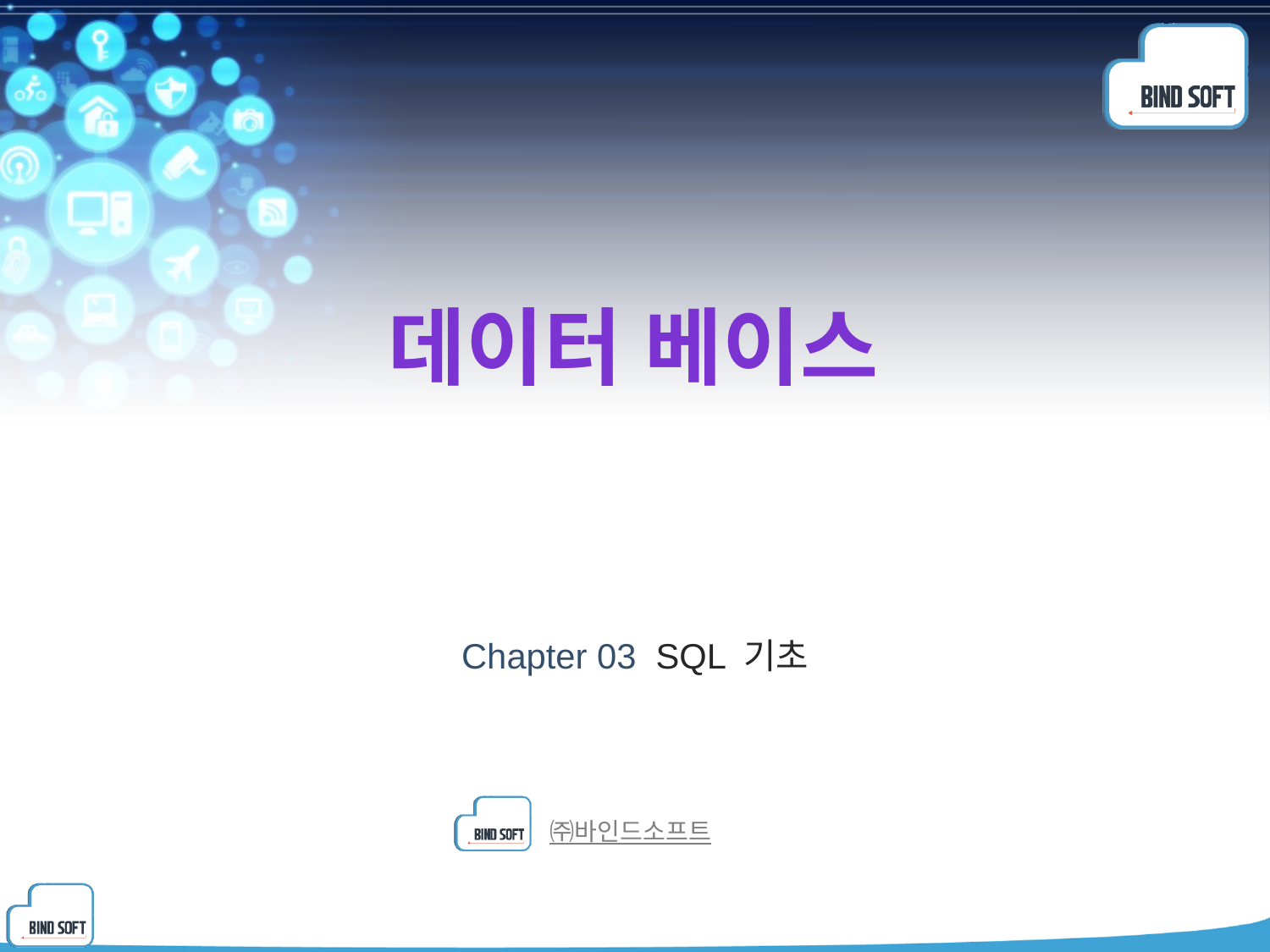

# 데이터 베이스
Chapter 03  SQL 기초